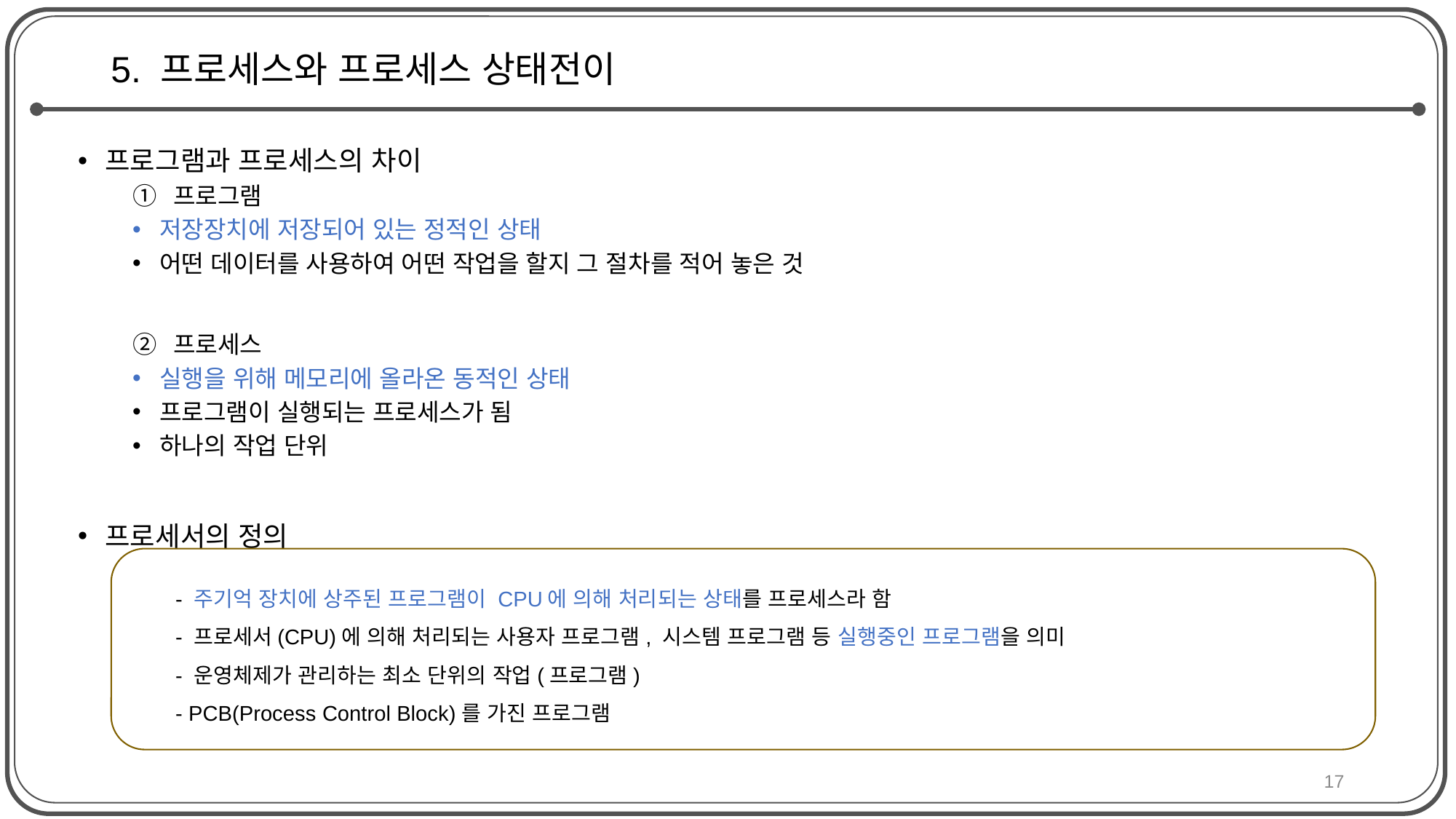

# 5. 프로세스와 프로세스 상태전이
프로그램과 프로세스의 차이
프로그램
저장장치에 저장되어 있는 정적인 상태
어떤 데이터를 사용하여 어떤 작업을 할지 그 절차를 적어 놓은 것

프로세스
실행을 위해 메모리에 올라온 동적인 상태
프로그램이 실행되는 프로세스가 됨
하나의 작업 단위

프로세서의 정의
- 주기억 장치에 상주된 프로그램이 CPU에 의해 처리되는 상태를 프로세스라 함
- 프로세서(CPU)에 의해 처리되는 사용자 프로그램, 시스템 프로그램 등 실행중인 프로그램을 의미
- 운영체제가 관리하는 최소 단위의 작업(프로그램)
- PCB(Process Control Block)를 가진 프로그램
17